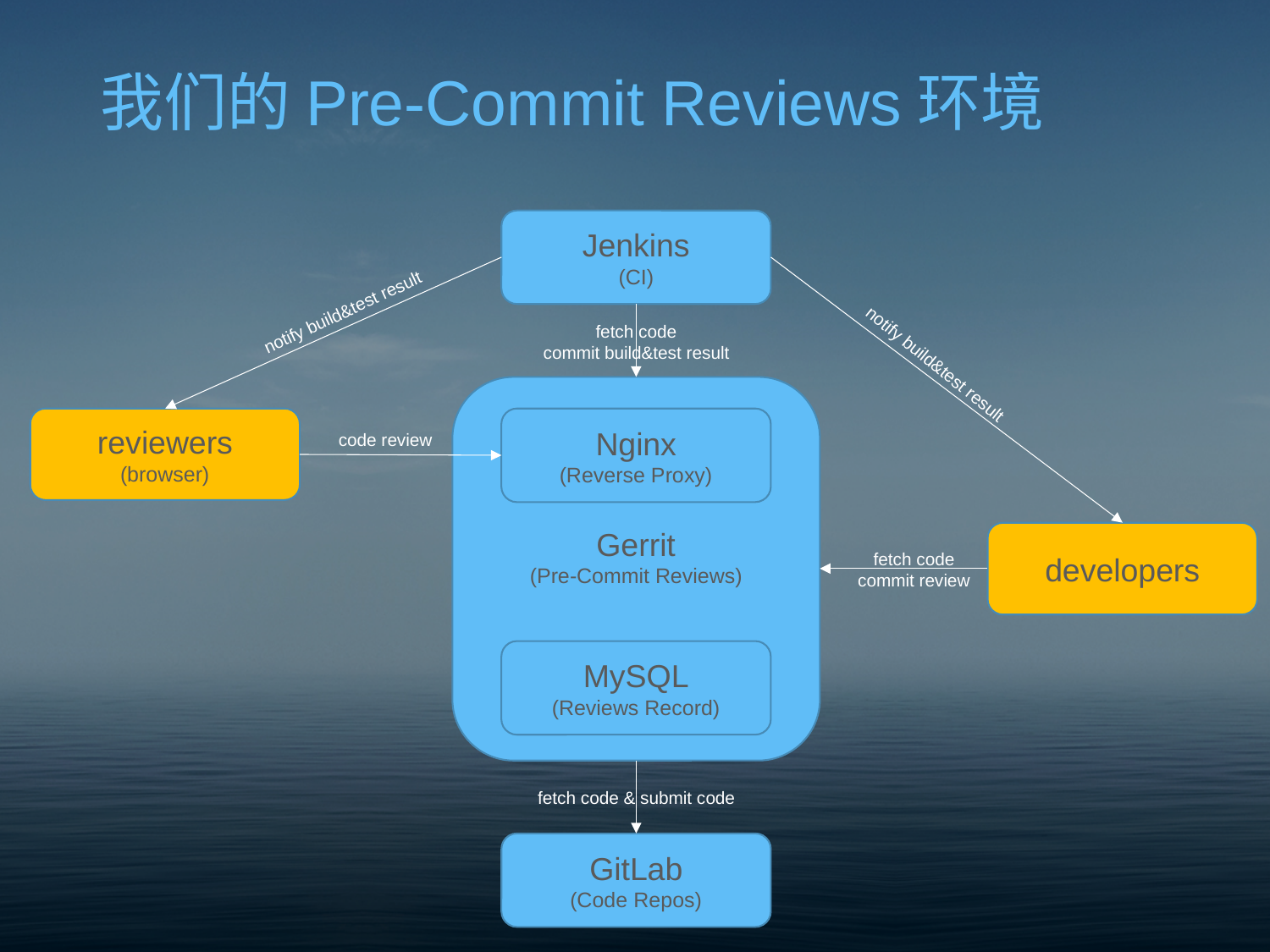

# 我们的Pre-Commit Reviews环境

Jenkins
(CI)
notify build&test result
fetch code
commit build&test result
notify build&test result
Gerrit
(Pre-Commit Reviews)

Nginx
(Reverse Proxy)
MySQL
(Reviews Record)
code review
fetch code
commit review
fetch code & submit code
GitLab
(Code Repos)
reviewers
(browser)
developers